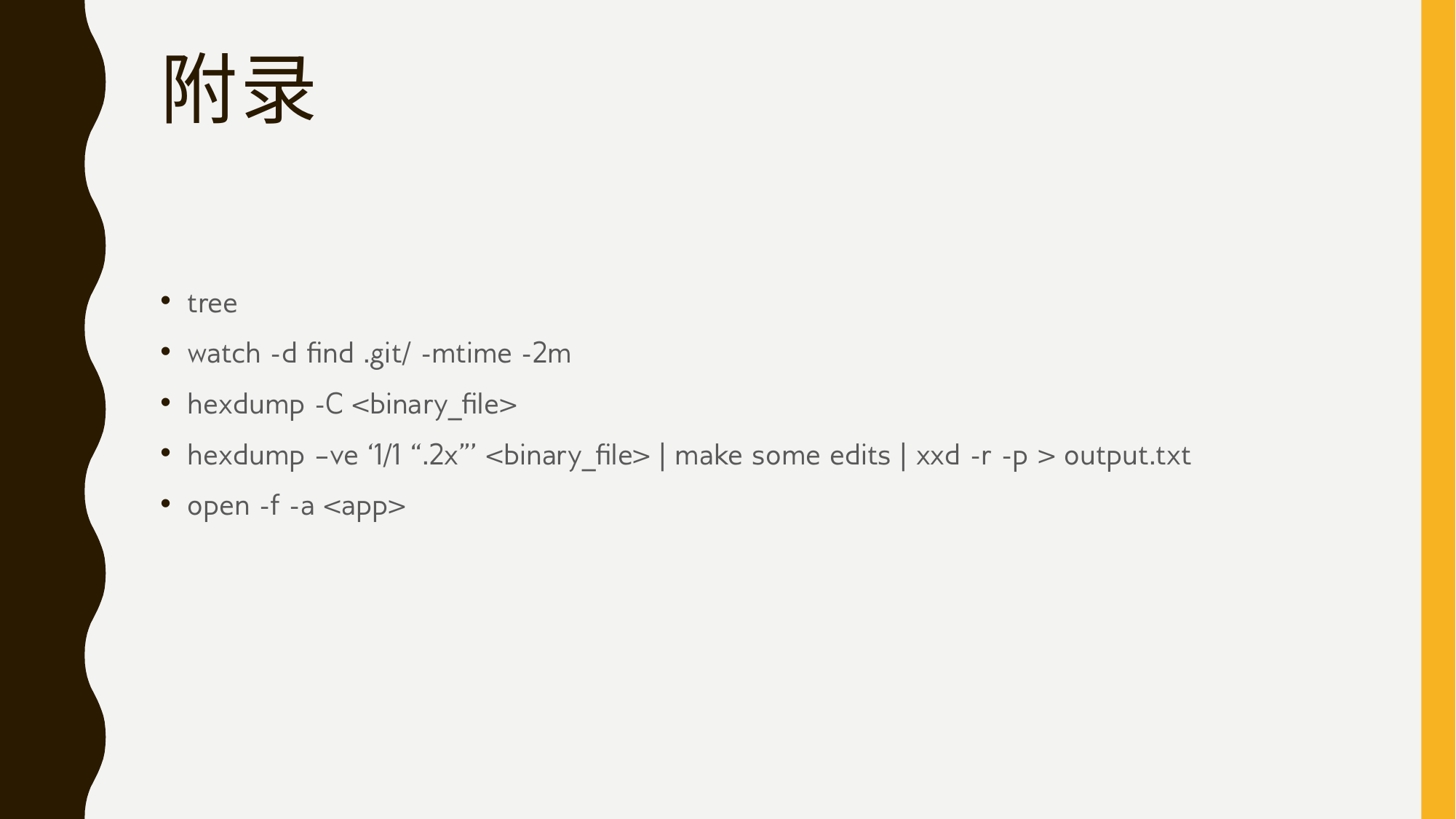

# 附录
tree
watch -d find .git/ -mtime -2m
hexdump -C <binary_file>
hexdump –ve ‘1/1 “.2x”’ <binary_file> | make some edits | xxd -r -p > output.txt
open -f -a <app>